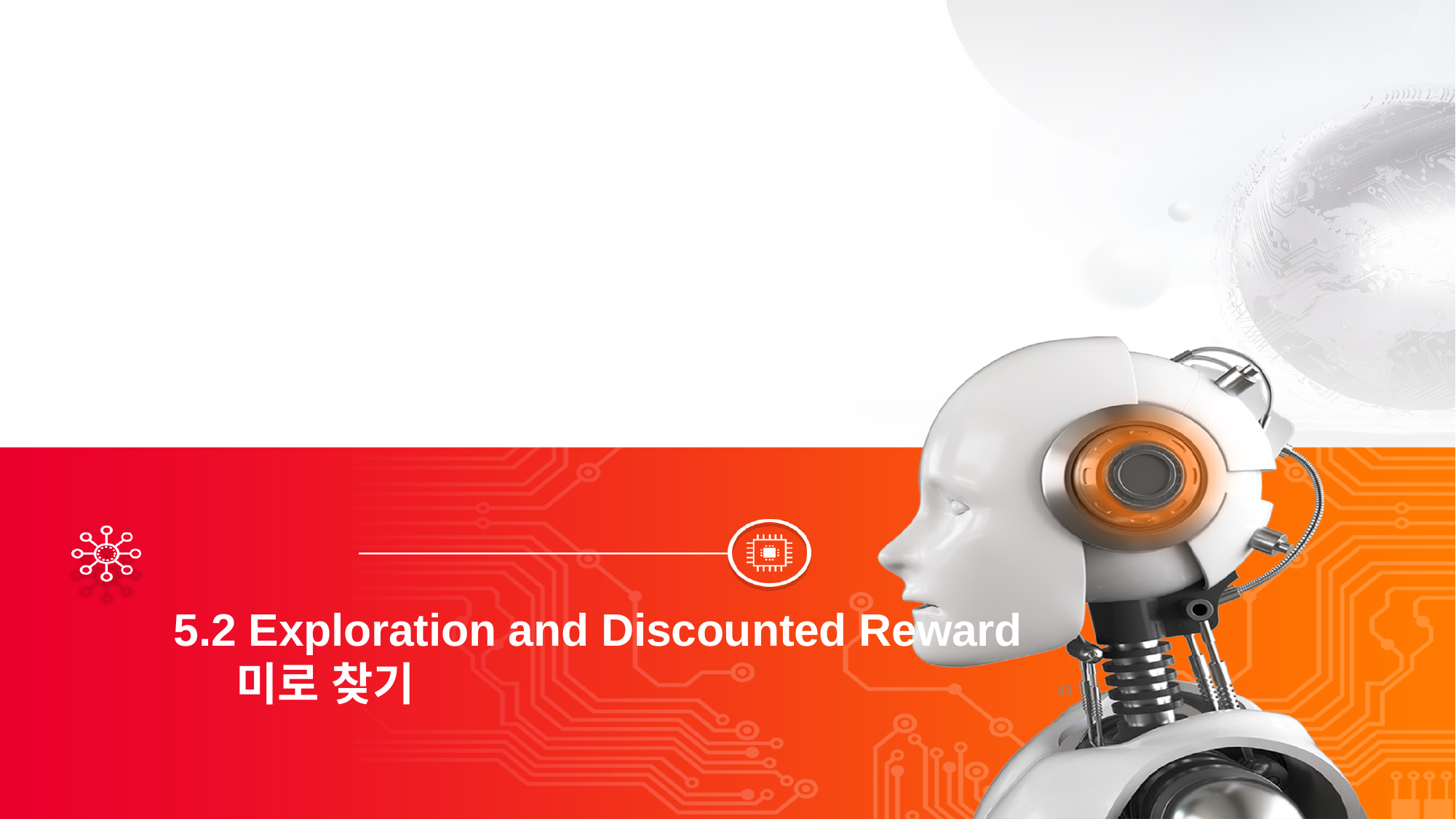

5.2 Exploration and Discounted Reward
     미로 찾기
43